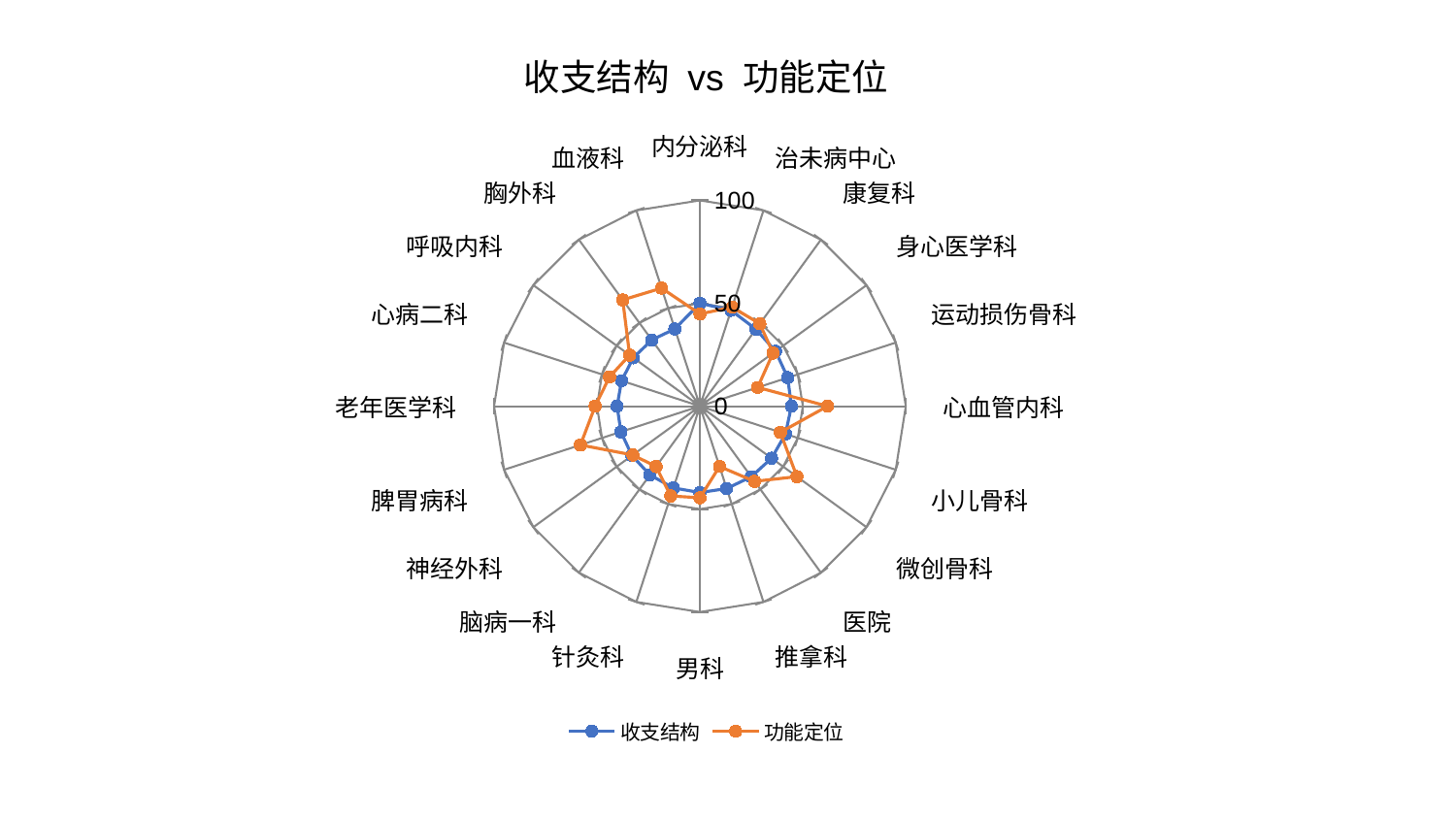

### Chart: 收支结构 vs 功能定位

| Category | 收支结构 | 功能定位 |
|---|---|---|
| 内分泌科 | 50.015895834835256 | 44.82090365628721 |
| 治未病中心 | 48.98737180577059 | 50.63524120244914 |
| 康复科 | 46.27337713009612 | 49.52406733925882 |
| 身心医学科 | 45.436085300332486 | 43.93396809159334 |
| 运动损伤骨科 | 44.847484255337335 | 29.49813535242157 |
| 心血管内科 | 44.43714946246802 | 62.01357744215626 |
| 小儿骨科 | 43.71910785580761 | 41.09290605156229 |
| 微创骨科 | 43.02963705435107 | 58.25246415044717 |
| 医院 | 42.40314211764804 | 45.17951955382944 |
| 推拿科 | 42.086565770835215 | 30.811461214586217 |
| 男科 | 41.980130662842605 | 44.51108129178611 |
| 针灸科 | 41.749683344987474 | 45.88885025600194 |
| 脑病一科 | 41.30229258467876 | 36.2403095513281 |
| 神经外科 | 40.81570227875432 | 40.33580626218711 |
| 脾胃病科 | 40.35559572378647 | 61.01863090041884 |
| 老年医学科 | 40.24453121916466 | 50.90216128303733 |
| 心病二科 | 40.02298530793634 | 46.13917654586352 |
| 呼吸内科 | 40.01037796719541 | 42.210967071881 |
| 胸外科 | 39.800168070154825 | 63.840181310052984 |
| 血液科 | 39.462993278378924 | 60.317663084567485 |
26